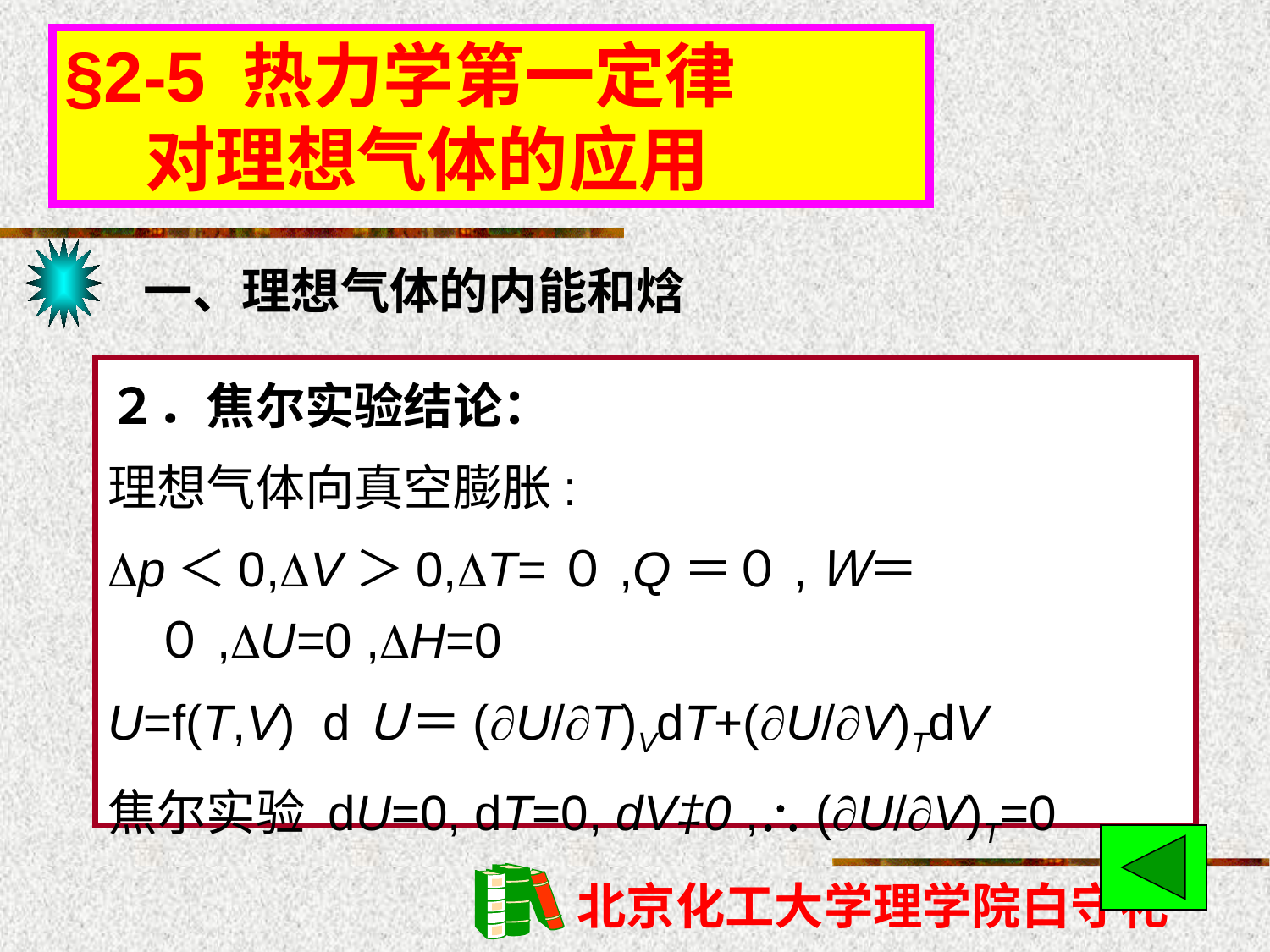

§2-5 热力学第一定律
     对理想气体的应用

一、理想气体的内能和焓
２．焦尔实验结论：
理想气体向真空膨胀:
Δp＜0,ΔV＞0,ΔT=０,Q＝０,Ｗ＝０,ΔU=0 ,ΔH=0
U=f(T,V)  dＵ＝(∂U/∂T)VdT+(∂U/∂V)TdV
焦尔实验 dU=0, dT=0, dV‡0 ,∴ (∂U/∂V)T=0